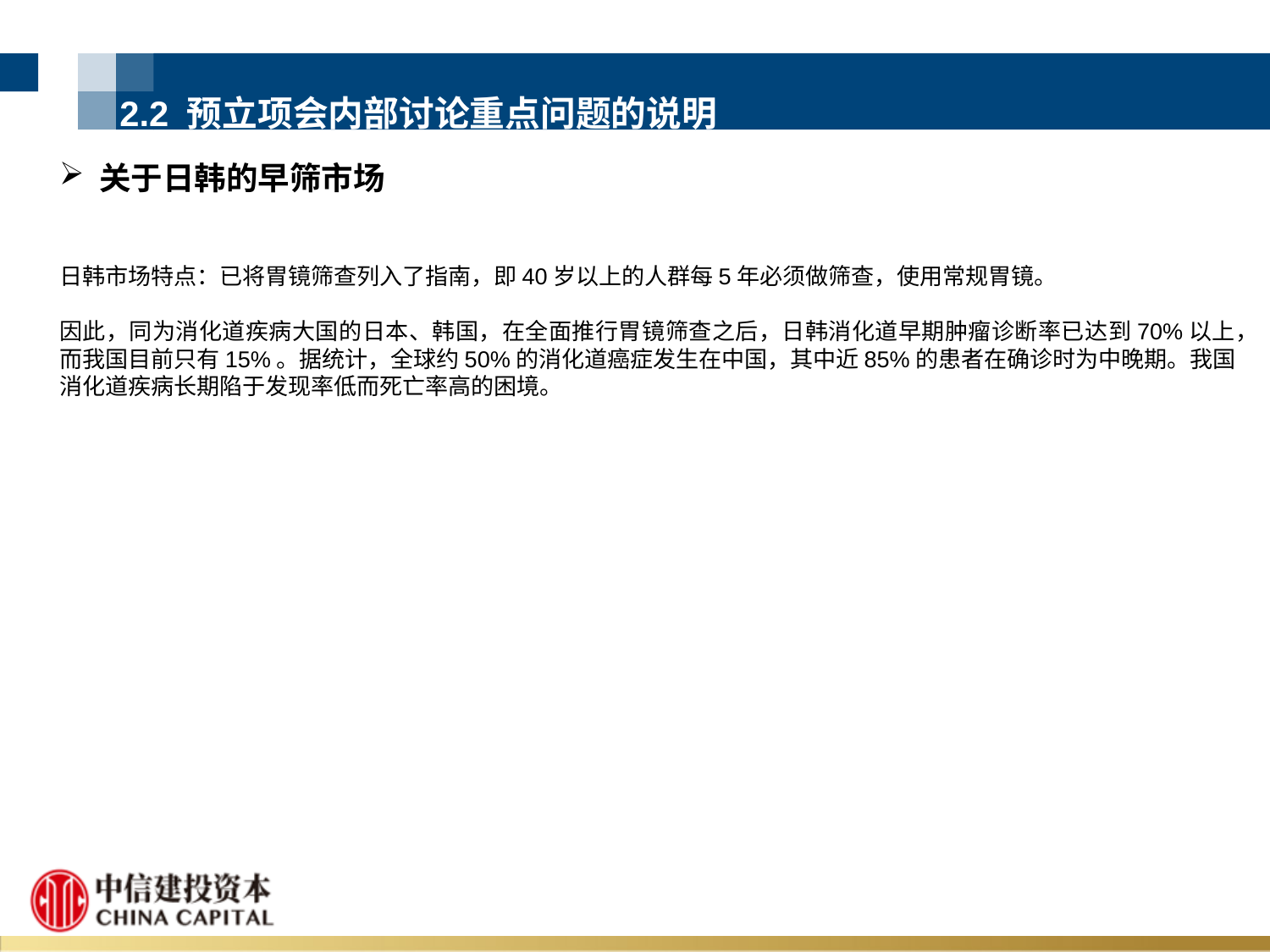

2.2 预立项会内部讨论重点问题的说明
关于日韩的早筛市场

日韩市场特点：已将胃镜筛查列入了指南，即40岁以上的人群每5年必须做筛查，使用常规胃镜。

因此，同为消化道疾病大国的日本、韩国，在全面推行胃镜筛查之后，日韩消化道早期肿瘤诊断率已达到70%以上，而我国目前只有15%。据统计，全球约50%的消化道癌症发生在中国，其中近85%的患者在确诊时为中晚期。我国消化道疾病长期陷于发现率低而死亡率高的困境。